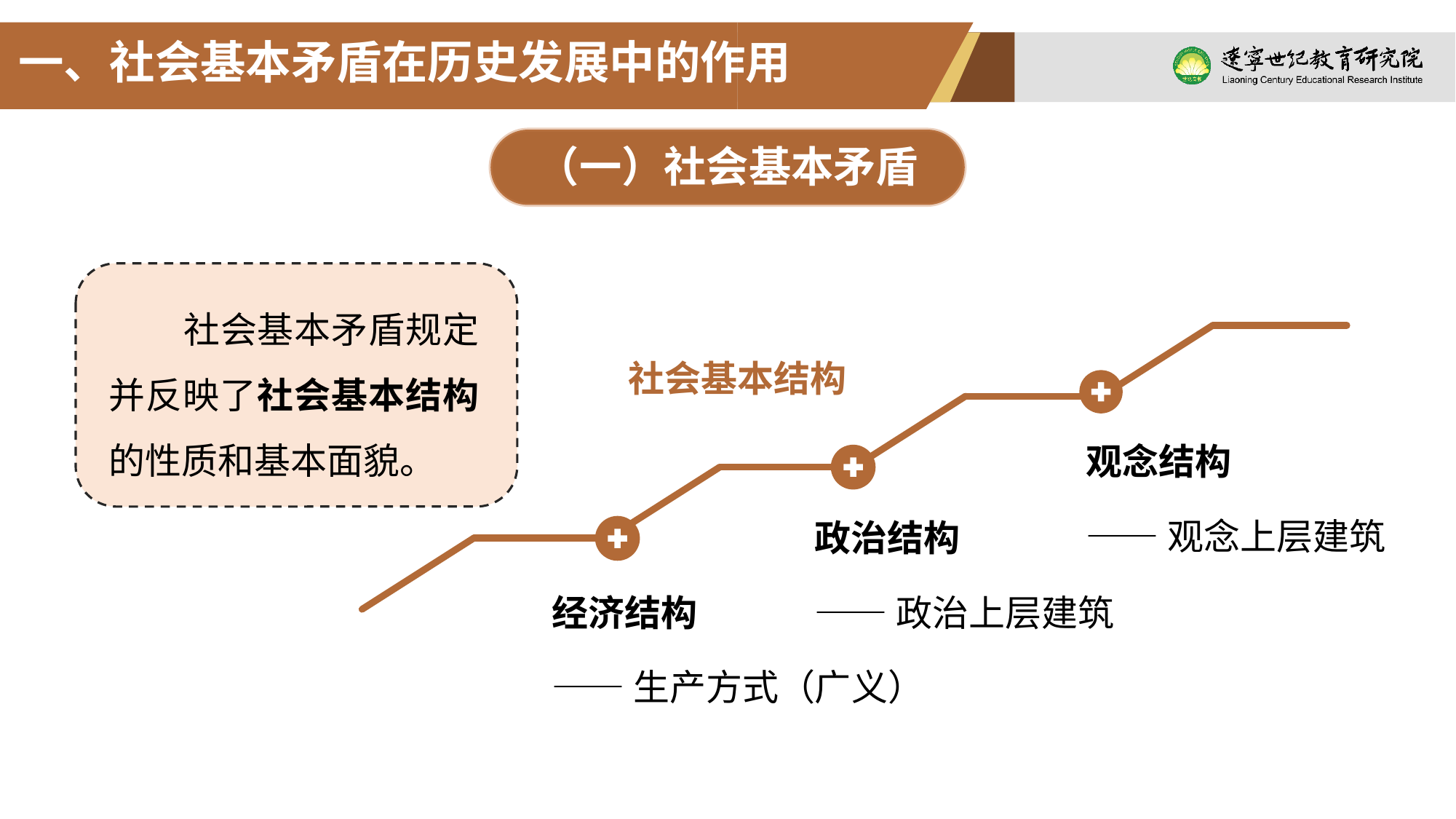

一、社会基本矛盾在历史发展中的作用
（一）社会基本矛盾

社会基本矛盾规定并反映了社会基本结构的性质和基本面貌。

社会基本结构
观念结构
——观念上层建筑
政治结构
——政治上层建筑
经济结构
——生产方式（广义）